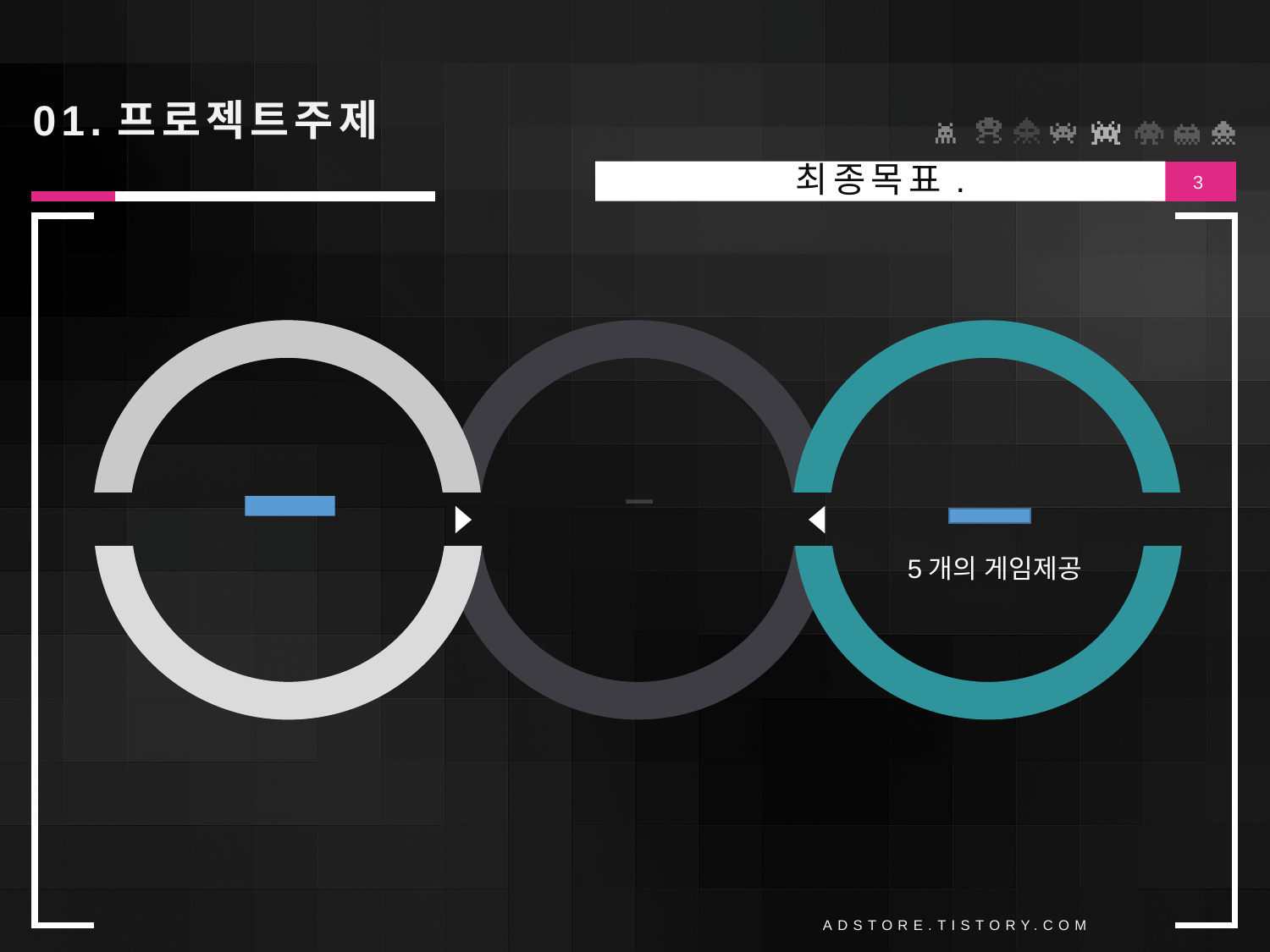

# 01.프로젝트주제
최종목표.
3

난이도
   다양함

Web Board Game

각 게임 당 약 3개의
난이도 제공

5개의 게임제공
ADSTORE.TISTORY.COM